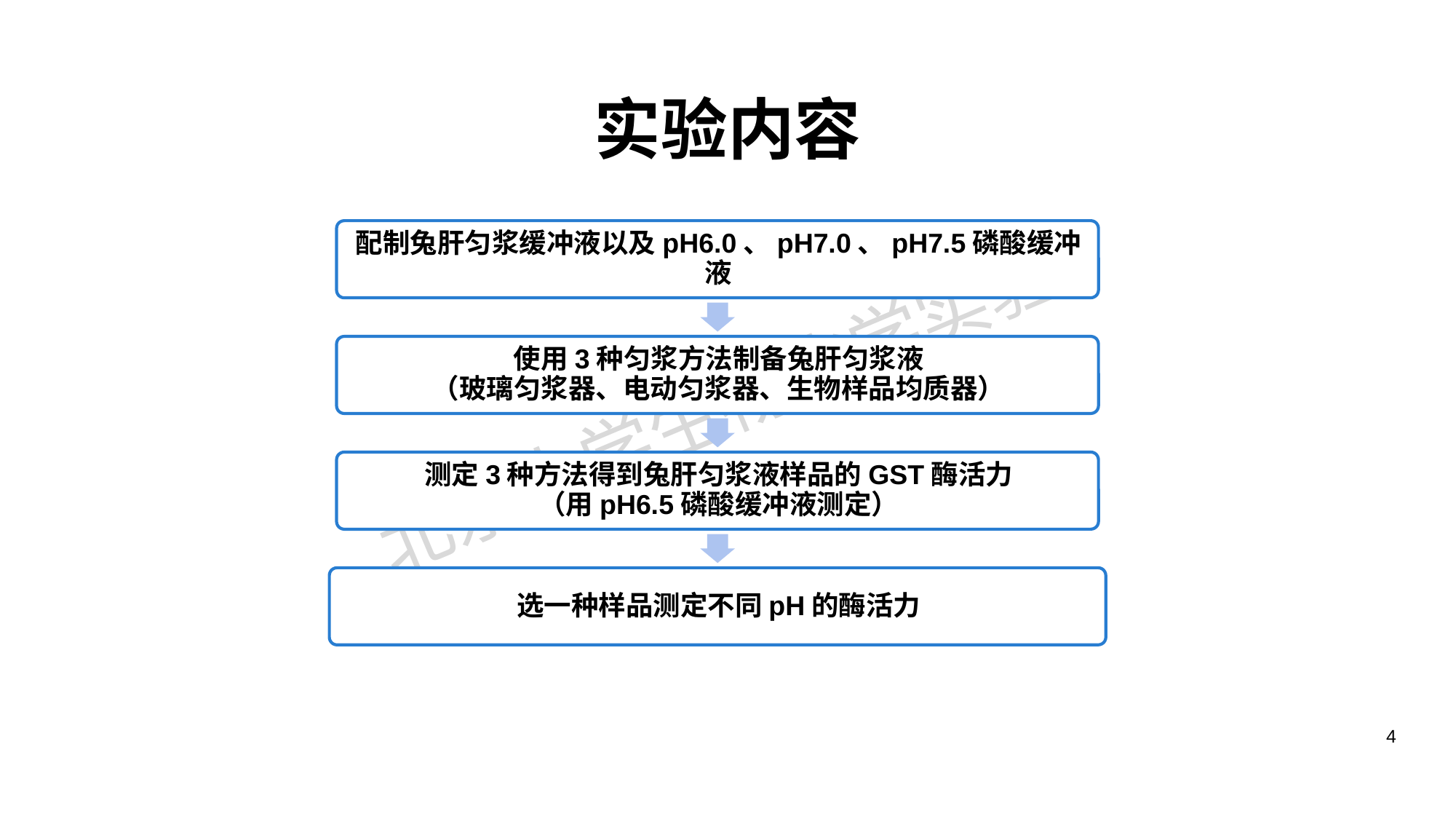

# 实验内容
配制兔肝匀浆缓冲液以及pH6.0、pH7.0、pH7.5磷酸缓冲液

使用3种匀浆方法制备兔肝匀浆液
（玻璃匀浆器、电动匀浆器、生物样品均质器）

测定3种方法得到兔肝匀浆液样品的GST酶活力
（用pH6.5磷酸缓冲液测定）

选一种样品测定不同pH的酶活力
4